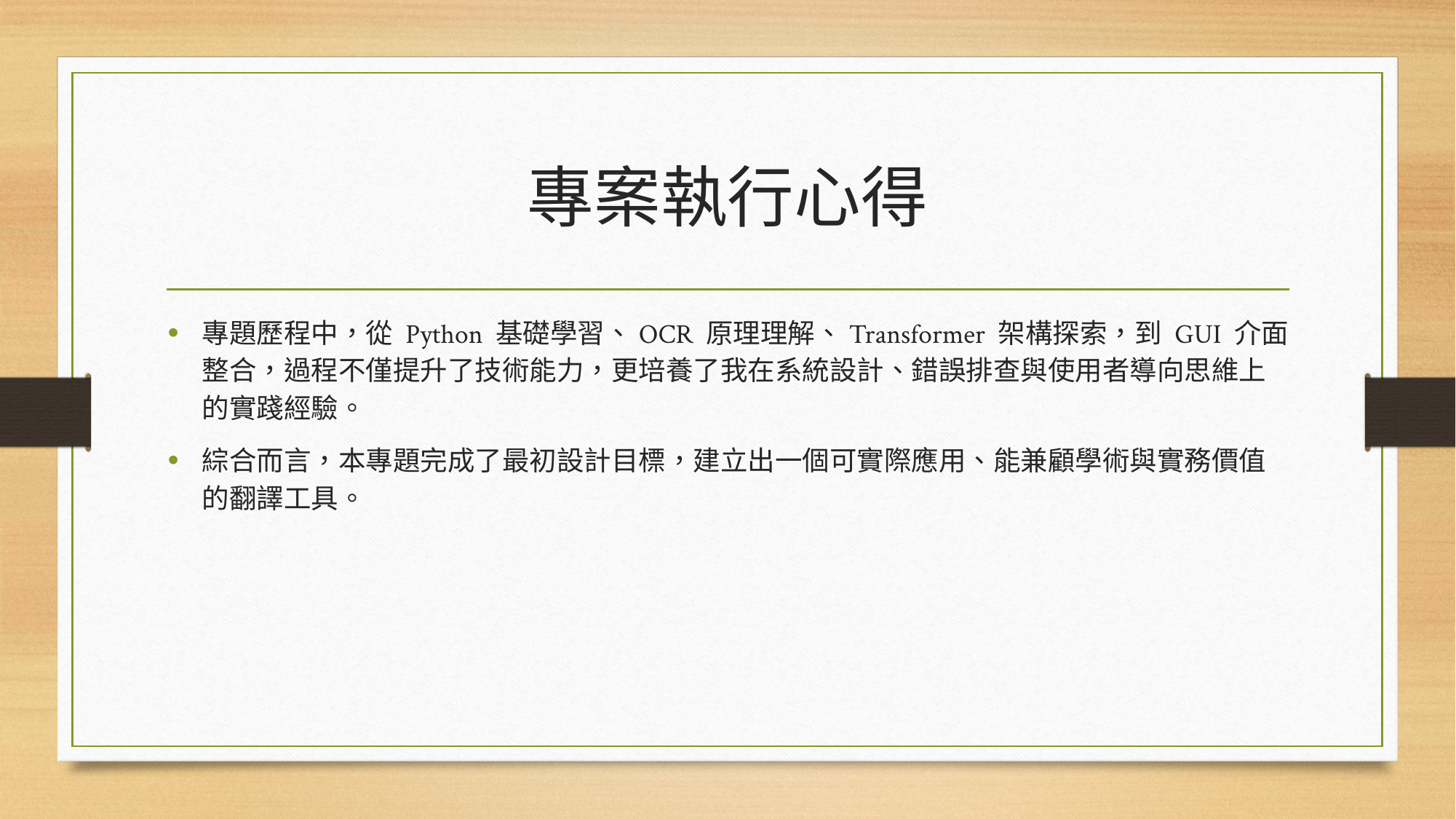

# 專案執行心得
專題歷程中，從 Python 基礎學習、OCR 原理理解、Transformer 架構探索，到 GUI 介面整合，過程不僅提升了技術能力，更培養了我在系統設計、錯誤排查與使用者導向思維上的實踐經驗。
綜合而言，本專題完成了最初設計目標，建立出一個可實際應用、能兼顧學術與實務價值的翻譯工具。